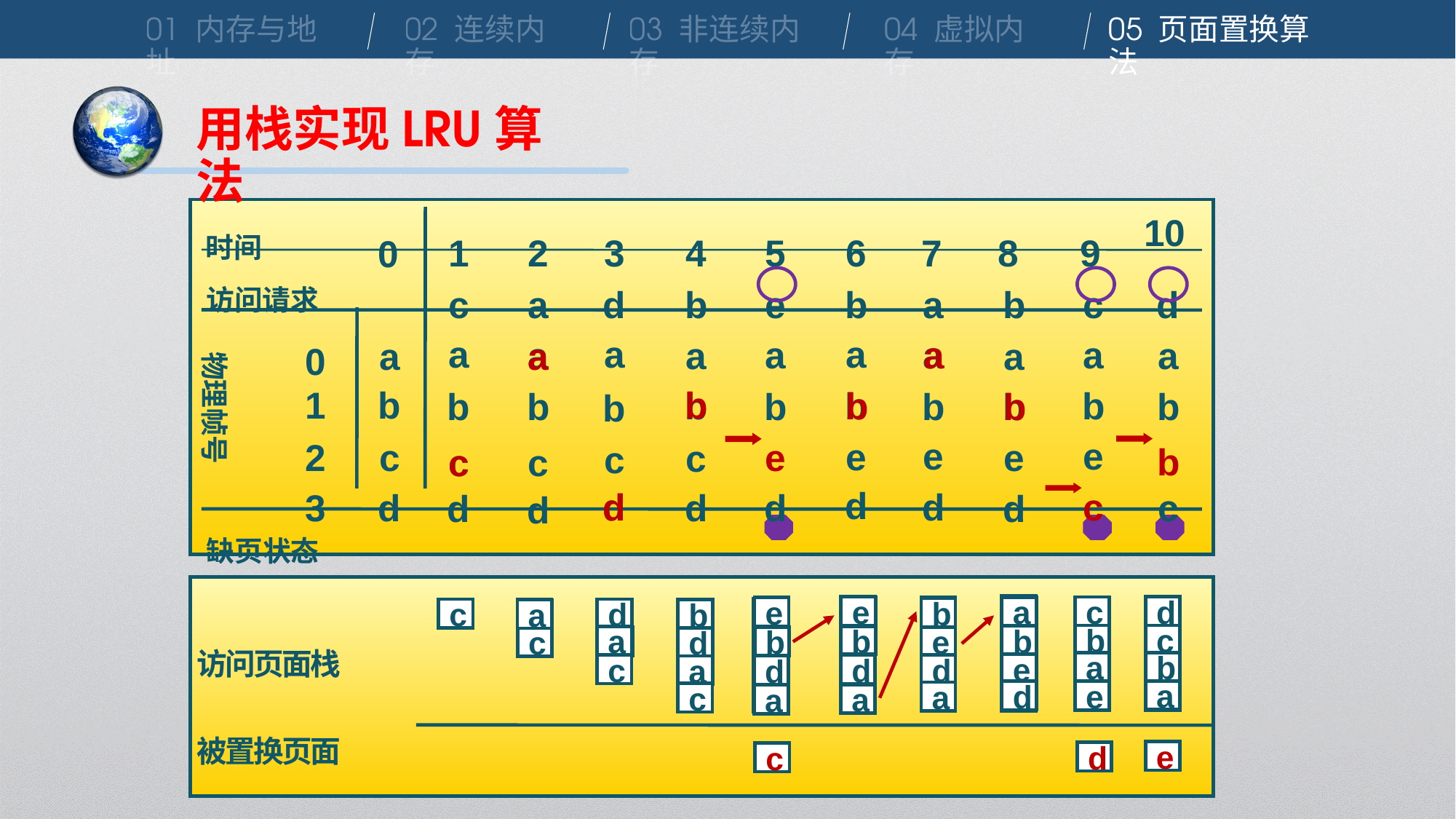

01 内存与地址
02 连续内存
03 非连续内存
04 虚拟内存
05 页面置换算法
用栈实现LRU算法
10
1
2
3
4
5
6
7
8
9
0
时间

c
a
d
b
e
b
a
b
c
d
访问请求

a
b
c
d
a
b
e
d
a
b
c
d
a
b
e
c

a
b
e

d
a
a
b
e
d
a
b
b

c
a
b
c
d
a
b
c
d
a
a
b
e
d
a
0
b
1
b
b
b
物理帧号
2
c
c
d
3
d
缺页状态

a
e
b
d
a
d
c
b
a
e
e
c
b
a
e
d
a
b
e
d
e
b
d
a
c
b
a
e
d
b
e
d
a
c
b
a
e
b
e
d
b
d
a
c
d
a
c
a
c
c
b
d
a
c
d
a
c
a
c
c
b
b
访问页面栈
e
d
a
d
a
被置换页面